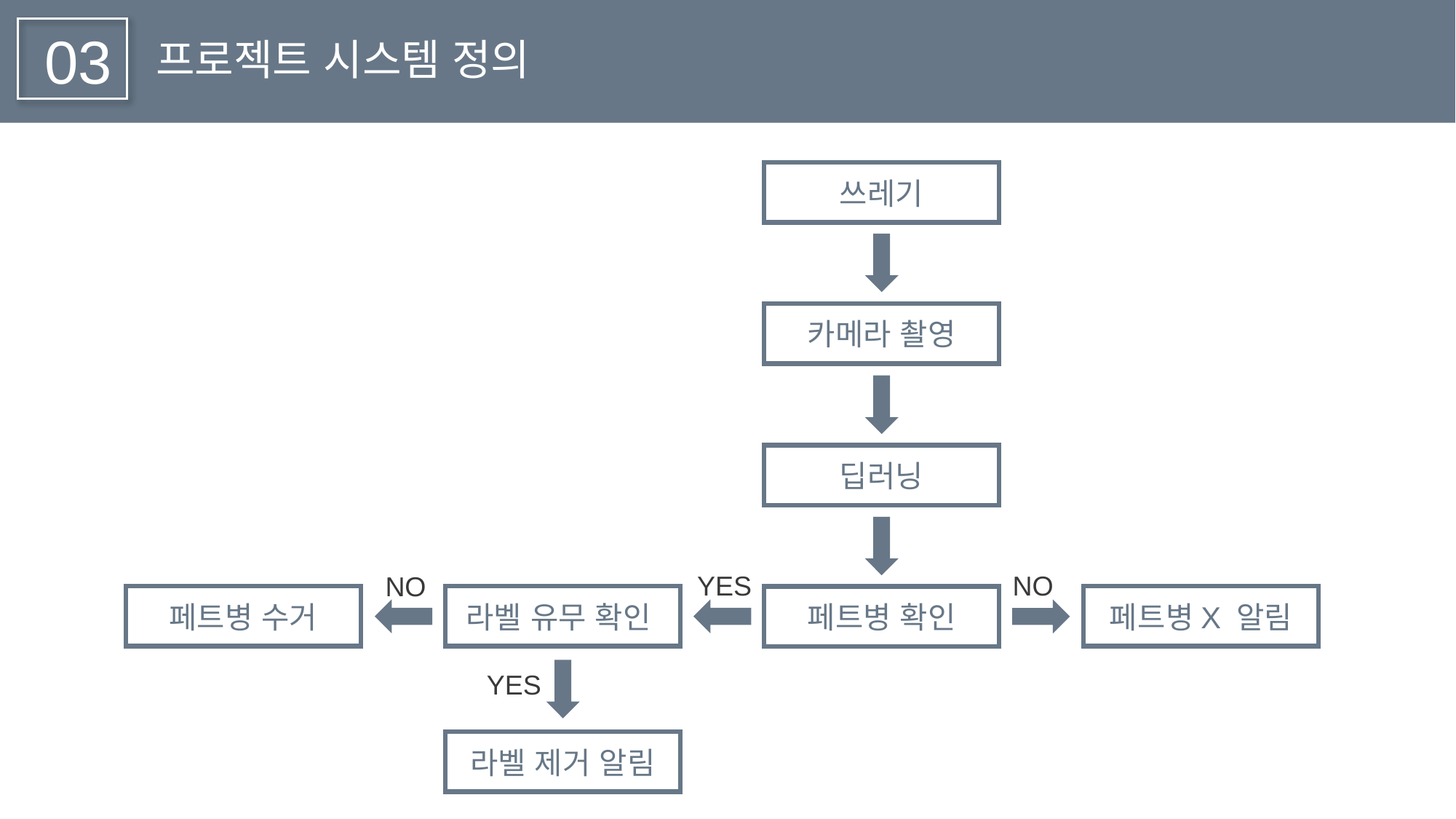

03
프로젝트 시스템 정의
쓰레기

카메라 촬영

딥러닝

YES
NO
NO
페트병X 알림
페트병 수거
라벨 유무 확인
페트병 확인

YES
라벨 제거 알림